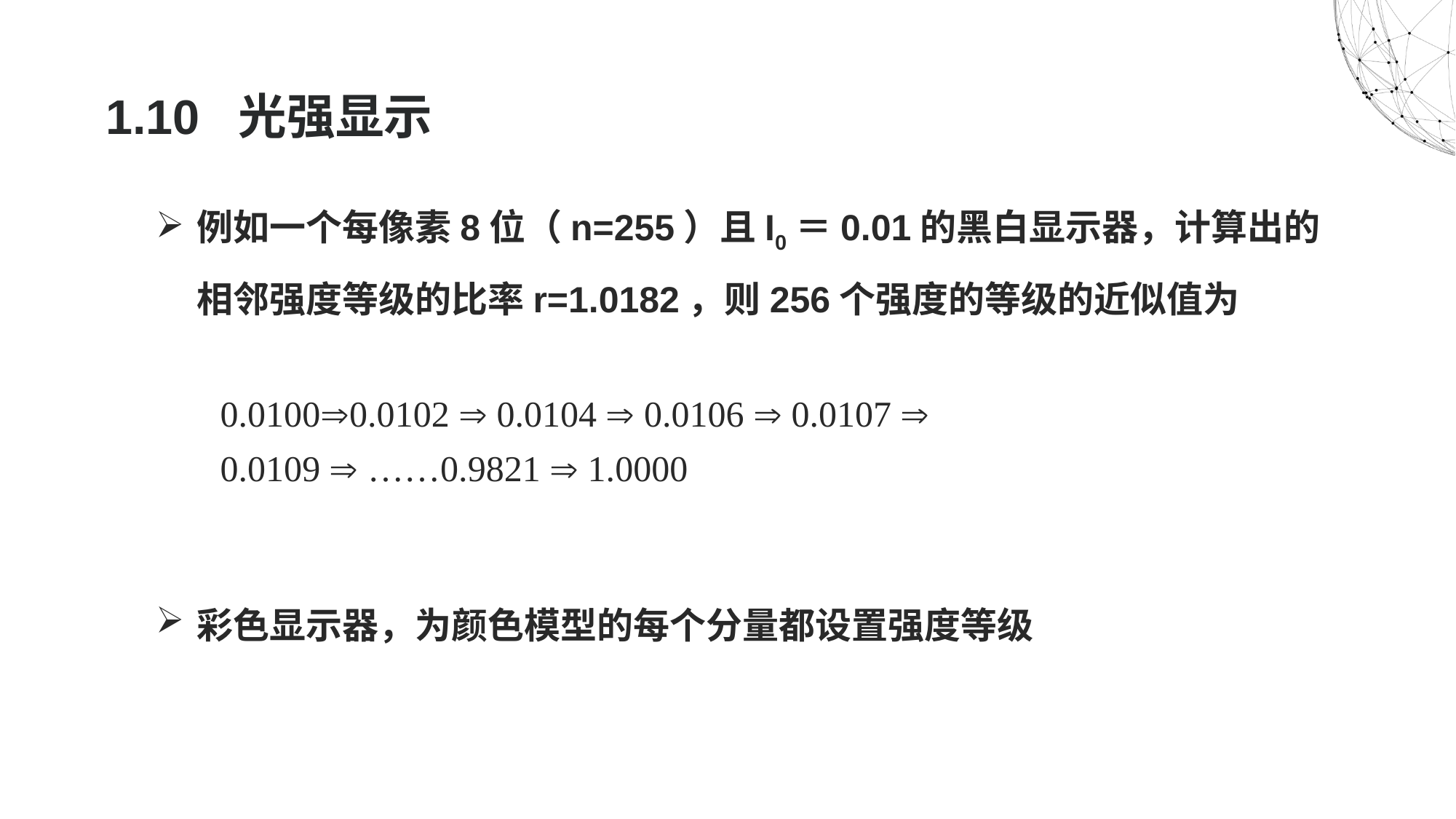

# 1.10  光强显示
例如一个每像素8位（n=255）且I0＝0.01的黑白显示器，计算出的相邻强度等级的比率r=1.0182，则256个强度的等级的近似值为

	0.0100⇒0.0102 ⇒ 0.0104 ⇒ 0.0106 ⇒ 0.0107 ⇒
	0.0109 ⇒ ……0.9821 ⇒ 1.0000

彩色显示器，为颜色模型的每个分量都设置强度等级